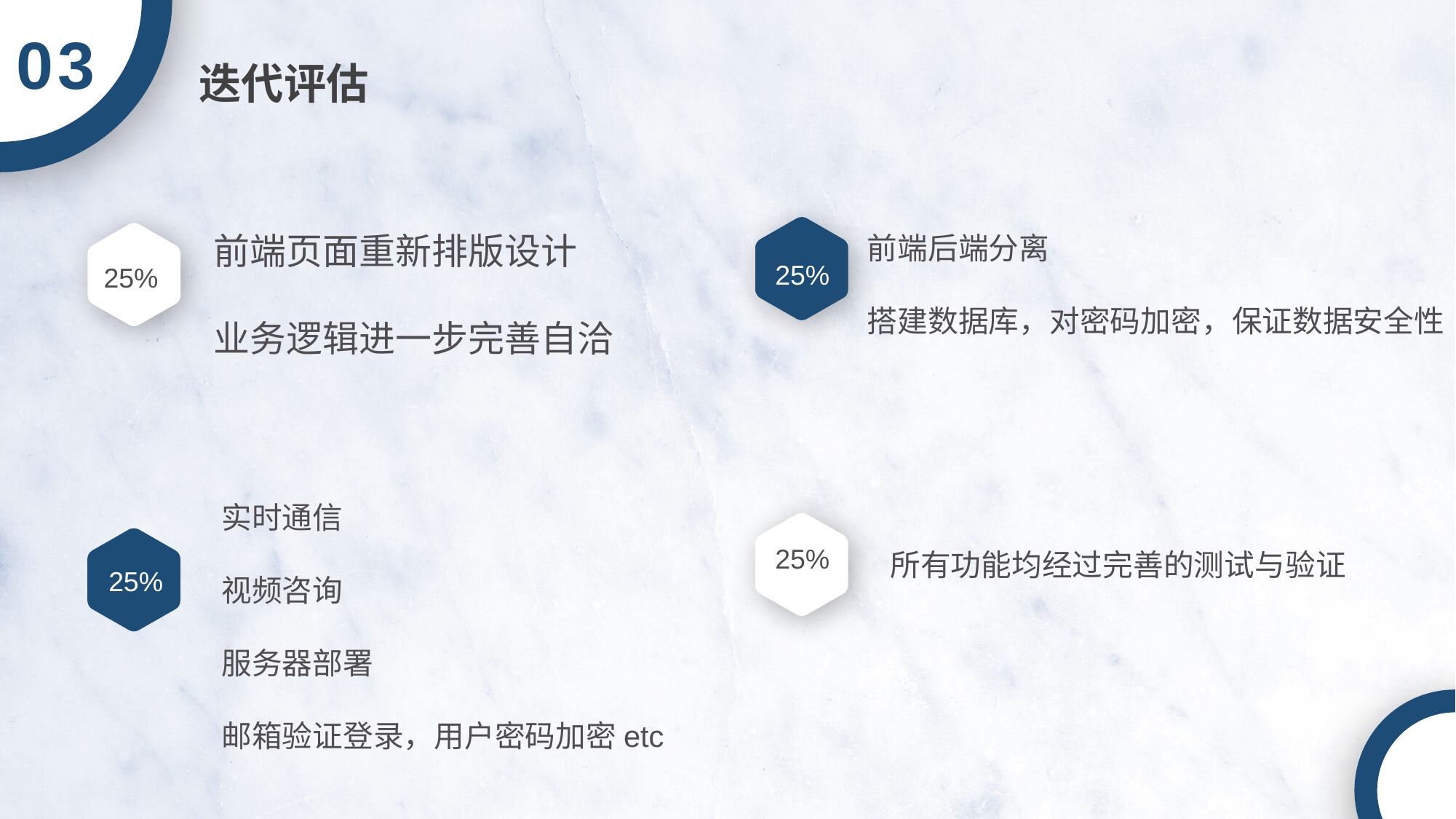

03
迭代评估
前端页面重新排版设计
业务逻辑进一步完善自洽
前端后端分离
搭建数据库，对密码加密，保证数据安全性

25%
25%
实时通信
视频咨询
服务器部署
邮箱验证登录，用户密码加密etc

25%
所有功能均经过完善的测试与验证
25%